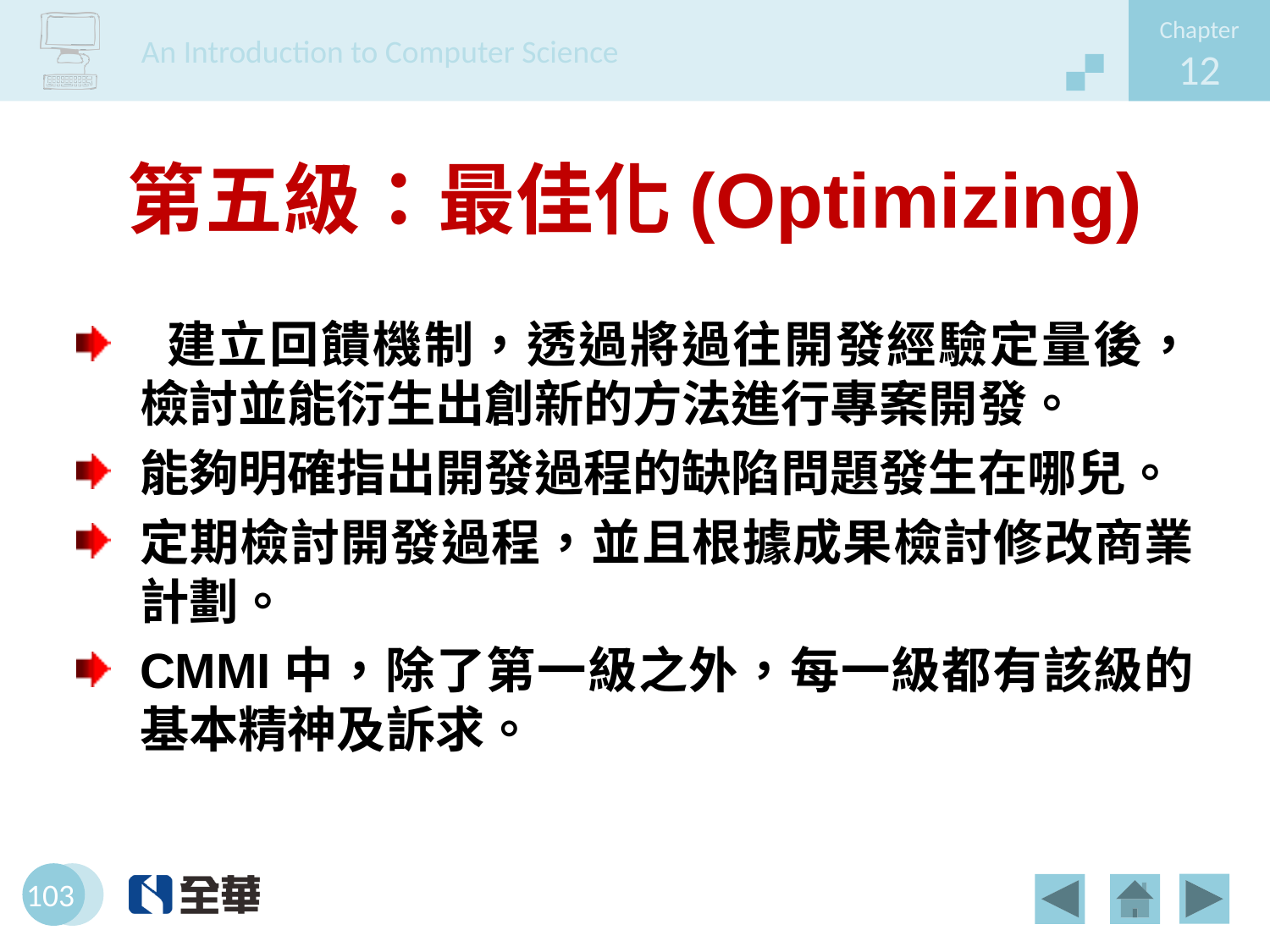

# 第五級：最佳化(Optimizing)
 建立回饋機制，透過將過往開發經驗定量後，檢討並能衍生出創新的方法進行專案開發。
能夠明確指出開發過程的缺陷問題發生在哪兒。
定期檢討開發過程，並且根據成果檢討修改商業計劃。
CMMI中，除了第一級之外，每一級都有該級的基本精神及訴求。